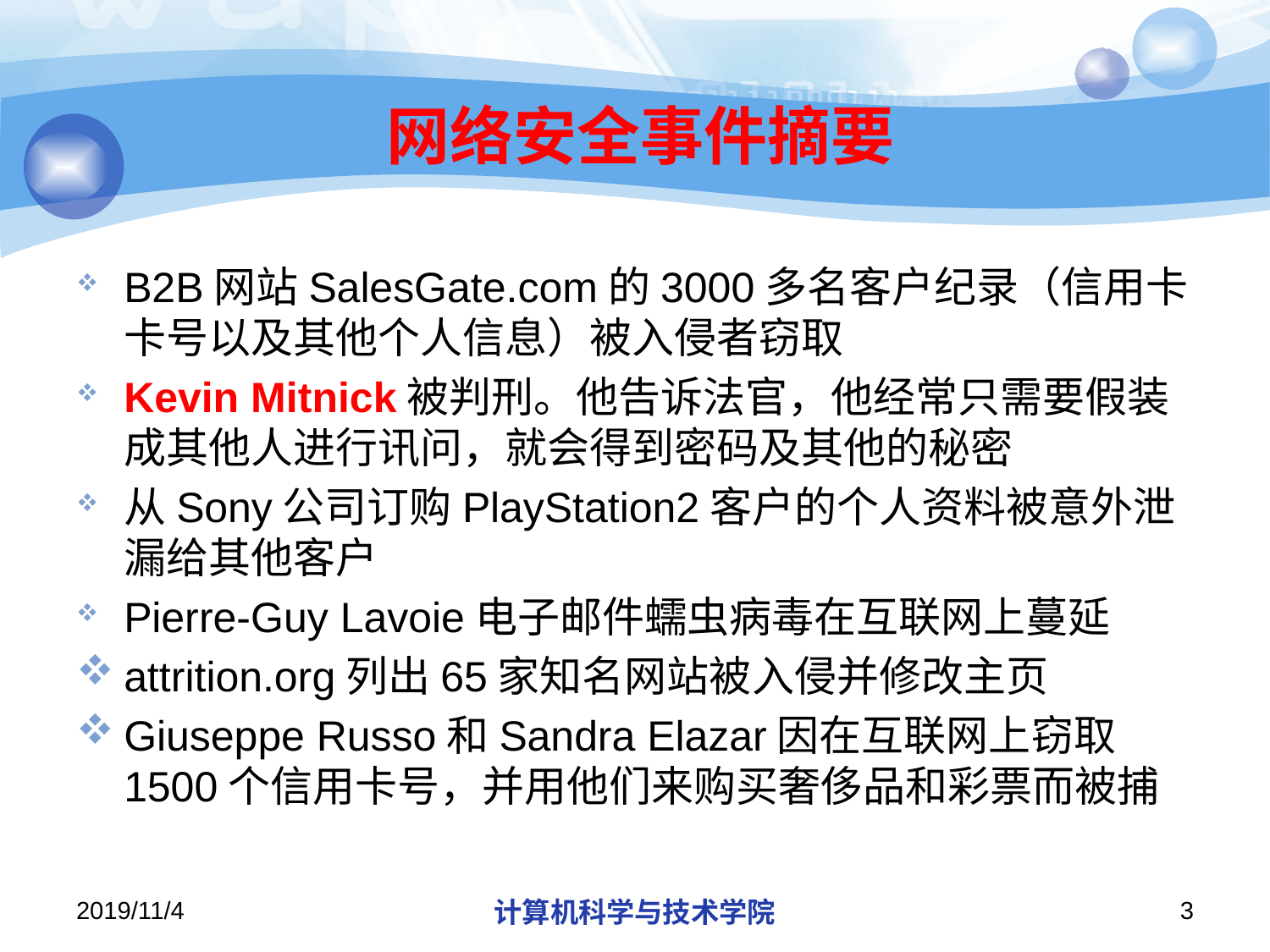

# 网络安全事件摘要
B2B网站SalesGate.com的3000多名客户纪录（信用卡卡号以及其他个人信息）被入侵者窃取
Kevin Mitnick被判刑。他告诉法官，他经常只需要假装成其他人进行讯问，就会得到密码及其他的秘密
从Sony公司订购PlayStation2客户的个人资料被意外泄漏给其他客户
Pierre-Guy Lavoie电子邮件蠕虫病毒在互联网上蔓延
attrition.org列出65家知名网站被入侵并修改主页
Giuseppe Russo和Sandra Elazar因在互联网上窃取1500个信用卡号，并用他们来购买奢侈品和彩票而被捕
2019/11/4
计算机科学与技术学院
3